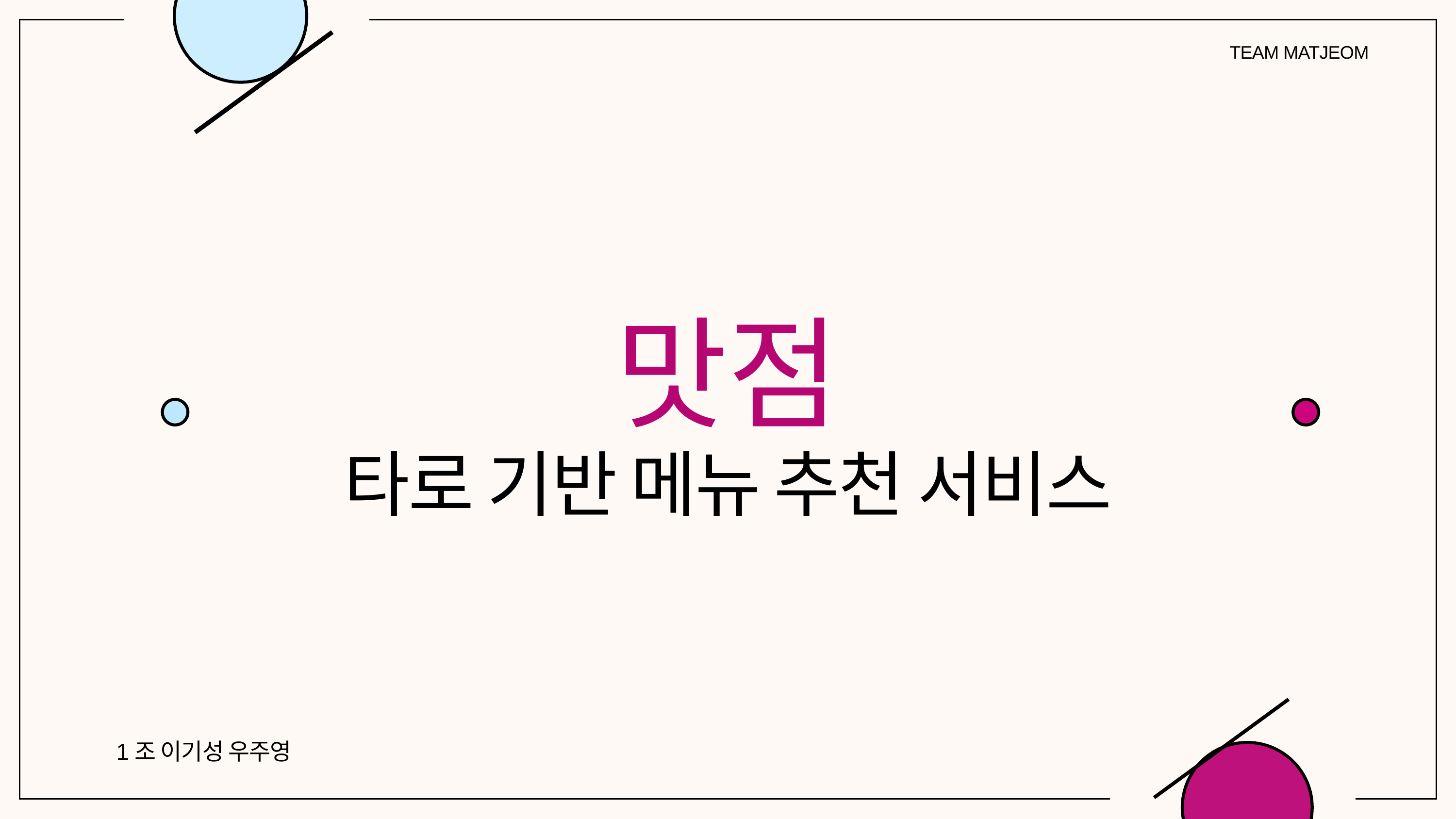

TEAM MATJEOM
맛점

타로 기반 메뉴 추천 서비스
1조 이기성 우주영